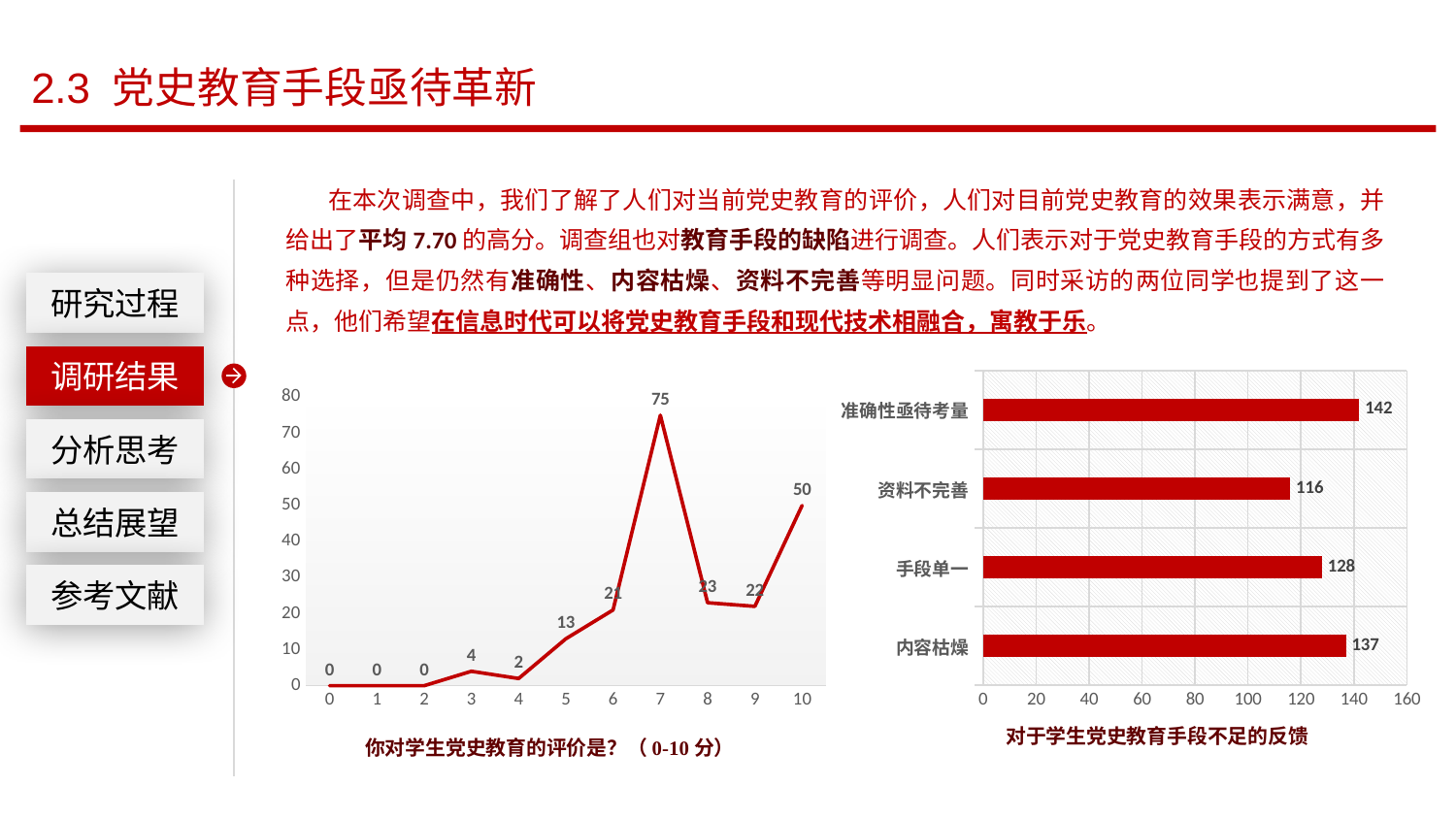

2.3 党史教育手段亟待革新

在本次调查中，我们了解了人们对当前党史教育的评价，人们对目前党史教育的效果表示满意，并给出了平均7.70的高分。调查组也对教育手段的缺陷进行调查。人们表示对于党史教育手段的方式有多种选择，但是仍然有准确性、内容枯燥、资料不完善等明显问题。同时采访的两位同学也提到了这一点，他们希望在信息时代可以将党史教育手段和现代技术相融合，寓教于乐。
研究过程
调研结果

### Chart

| Category | 人数 |
|---|---|
| 内容枯燥 | 137.0 |
| 手段单一 | 128.0 |
| 资料不完善 | 116.0 |
| 准确性亟待考量 | 142.0 |

### Chart

| Category | 系列 1 |
|---|---|
| 0 | 0.0 |
| 1 | 0.0 |
| 2 | 0.0 |
| 3 | 4.0 |
| 4 | 2.0 |
| 5 | 13.0 |
| 6 | 21.0 |
| 7 | 75.0 |
| 8 | 23.0 |
| 9 | 22.0 |
| 10 | 50.0 |
分析思考
总结展望
参考文献
你对学生党史教育的评价是？（0-10分）
对于学生党史教育手段不足的反馈